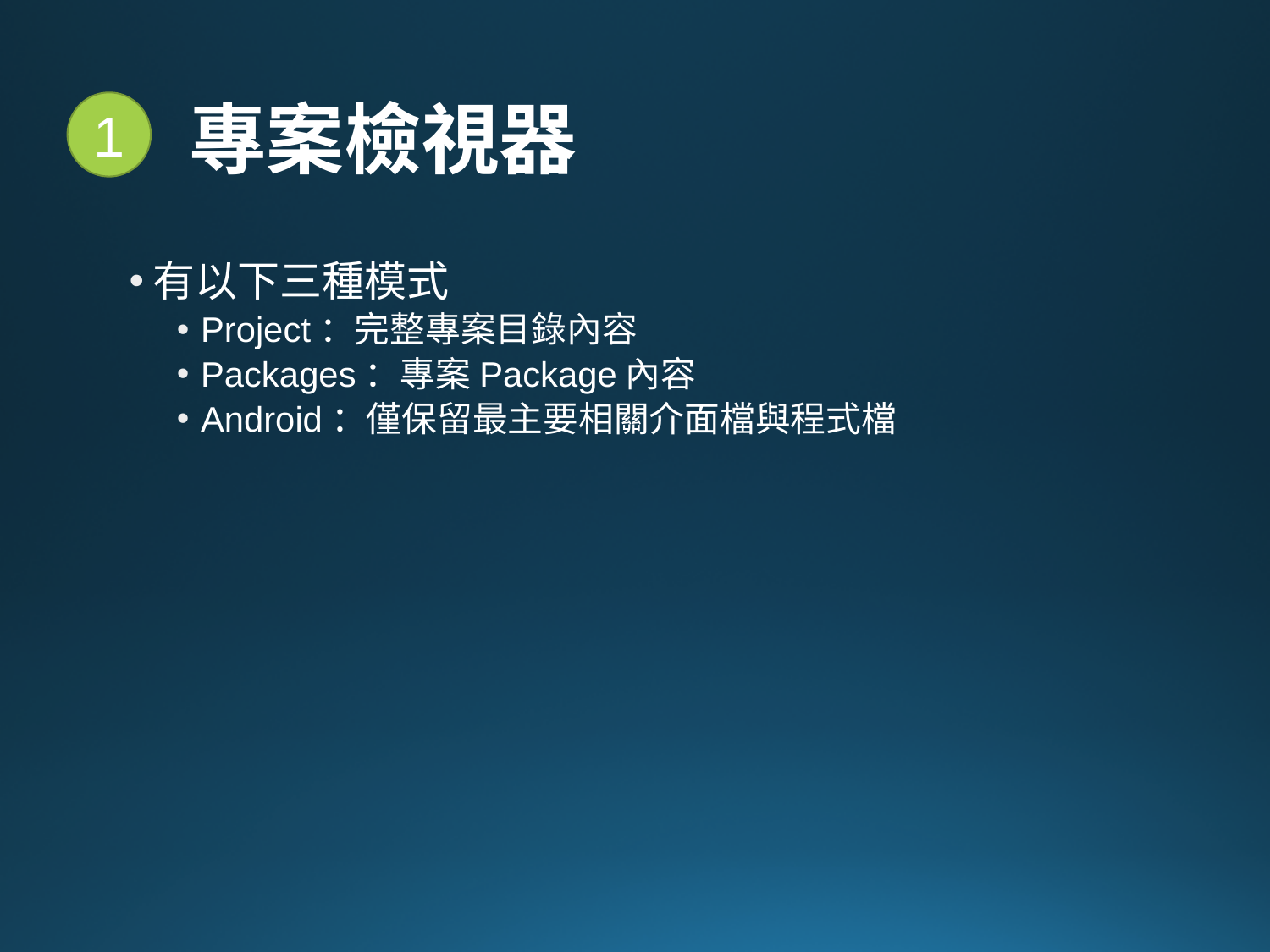

# 專案檢視器
1
有以下三種模式
Project：完整專案目錄內容
Packages：專案Package內容
Android：僅保留最主要相關介面檔與程式檔